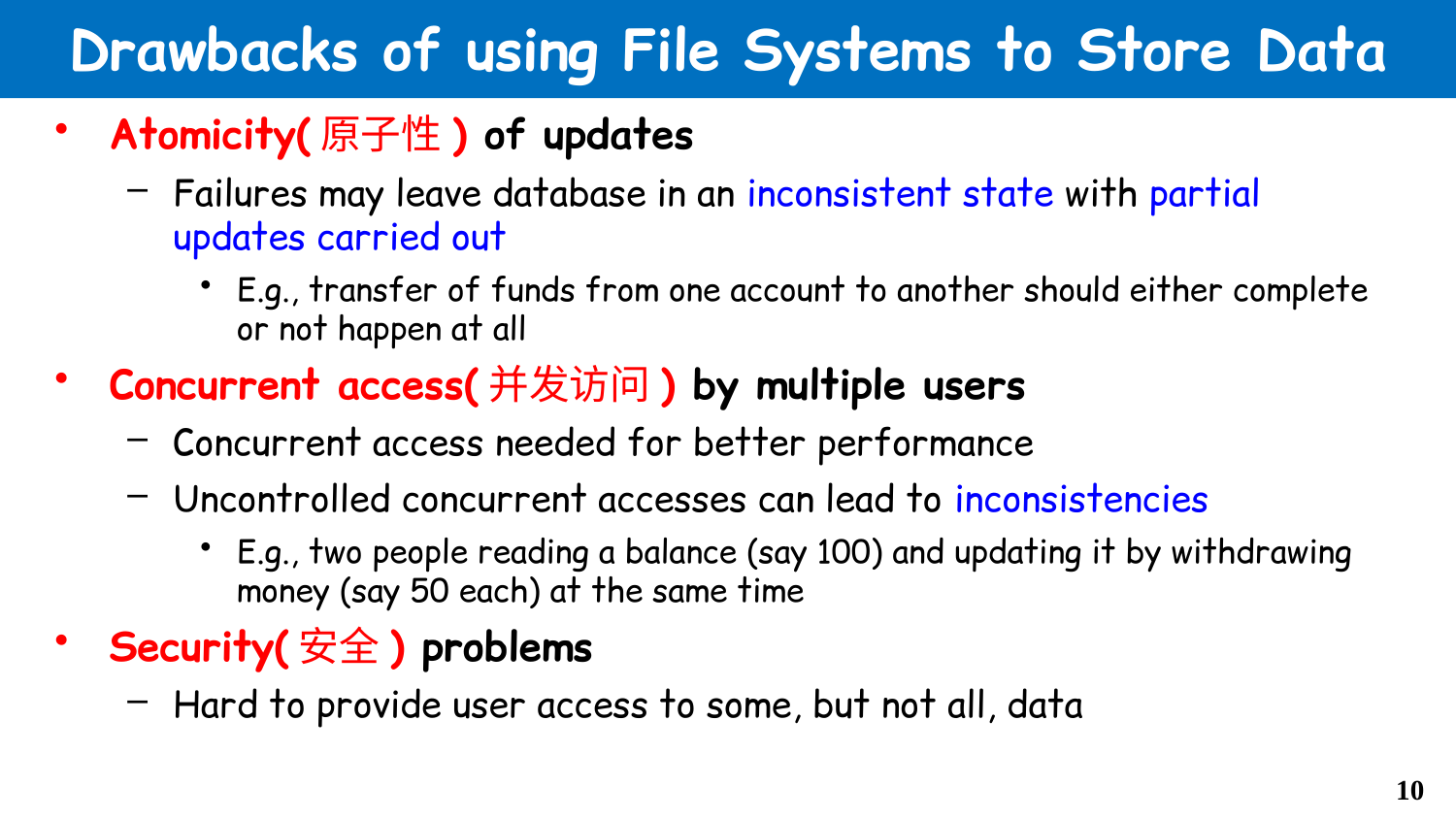

# Drawbacks of using File Systems to Store Data
Atomicity(原子性) of updates
Failures may leave database in an inconsistent state with partial updates carried out
E.g., transfer of funds from one account to another should either complete or not happen at all
Concurrent access(并发访问) by multiple users
Concurrent access needed for better performance
Uncontrolled concurrent accesses can lead to inconsistencies
E.g., two people reading a balance (say 100) and updating it by withdrawing money (say 50 each) at the same time
Security(安全) problems
Hard to provide user access to some, but not all, data